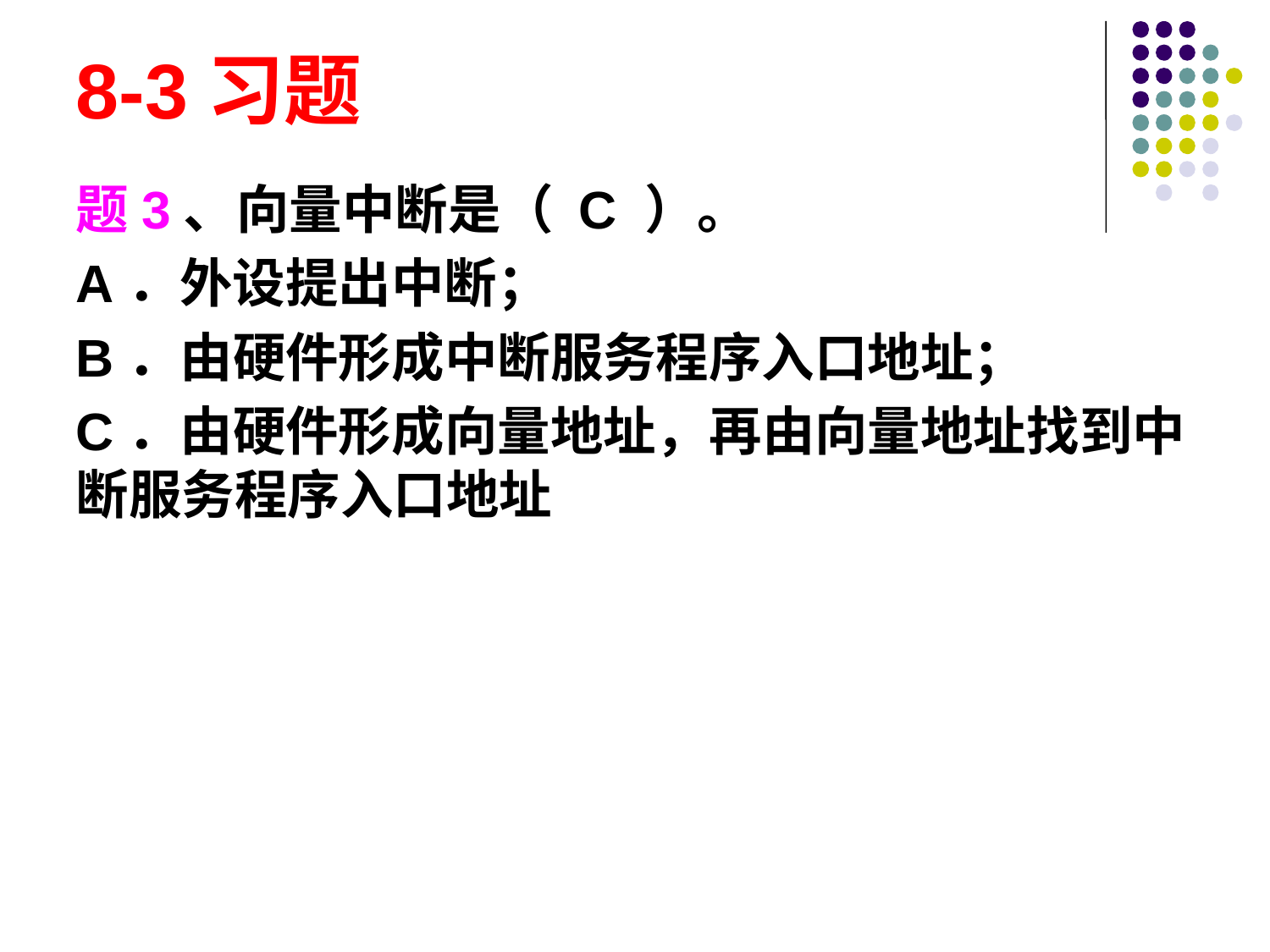

# 8-3习题
题3、向量中断是（ C ）。
A．外设提出中断；
B．由硬件形成中断服务程序入口地址；
C．由硬件形成向量地址，再由向量地址找到中断服务程序入口地址